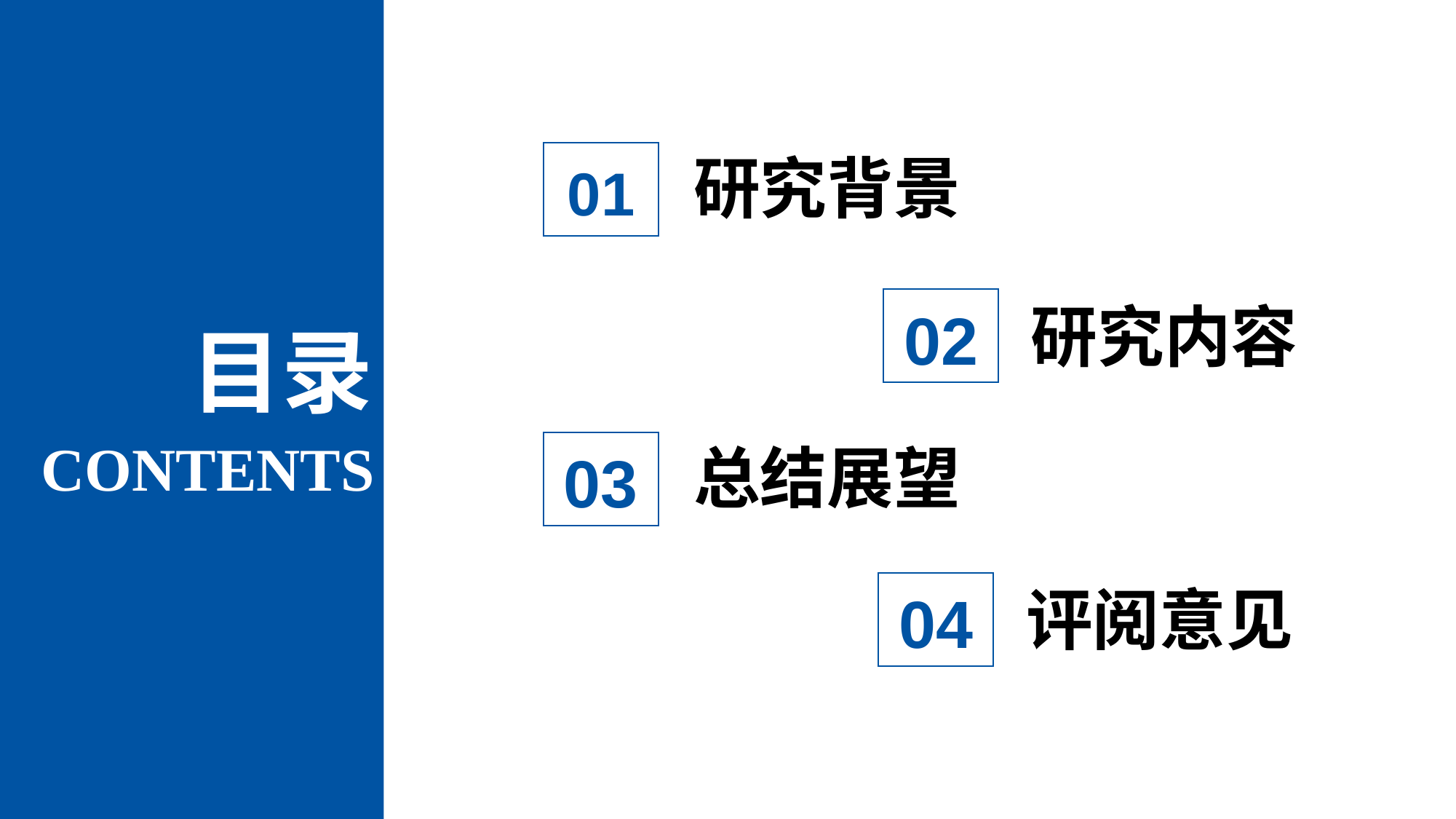

研究背景

01
研究内容

02
目录
CONTENTS
总结展望

03
评阅意见

04